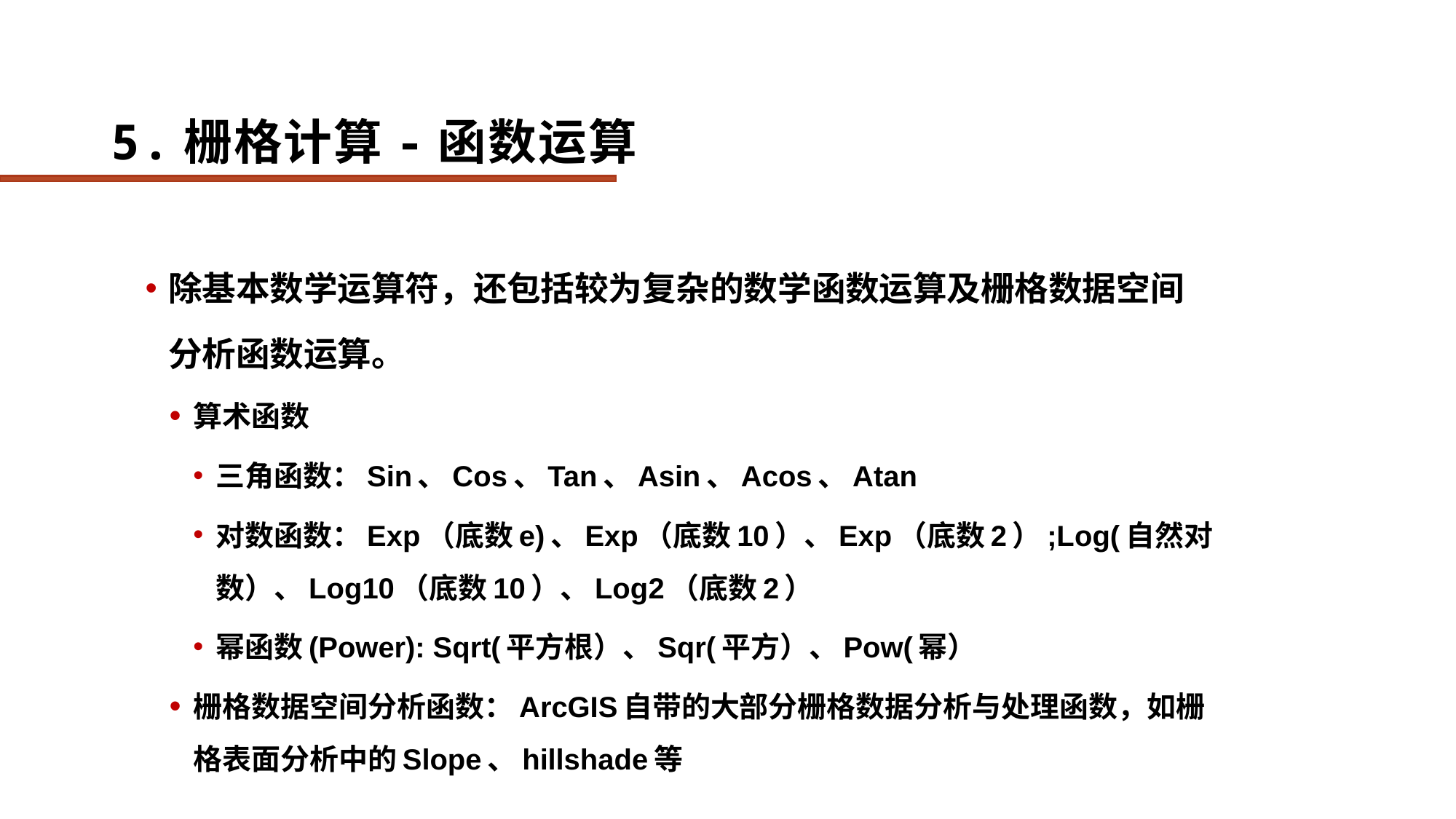

# 5.栅格计算-函数运算
除基本数学运算符，还包括较为复杂的数学函数运算及栅格数据空间分析函数运算。
算术函数
三角函数：Sin、Cos、Tan、Asin、Acos、Atan
对数函数：Exp（底数e)、Exp（底数10）、Exp（底数2）;Log(自然对数）、Log10（底数10）、Log2（底数2）
幂函数(Power): Sqrt(平方根）、Sqr(平方）、Pow(幂）
栅格数据空间分析函数：ArcGIS自带的大部分栅格数据分析与处理函数，如栅格表面分析中的Slope、hillshade等